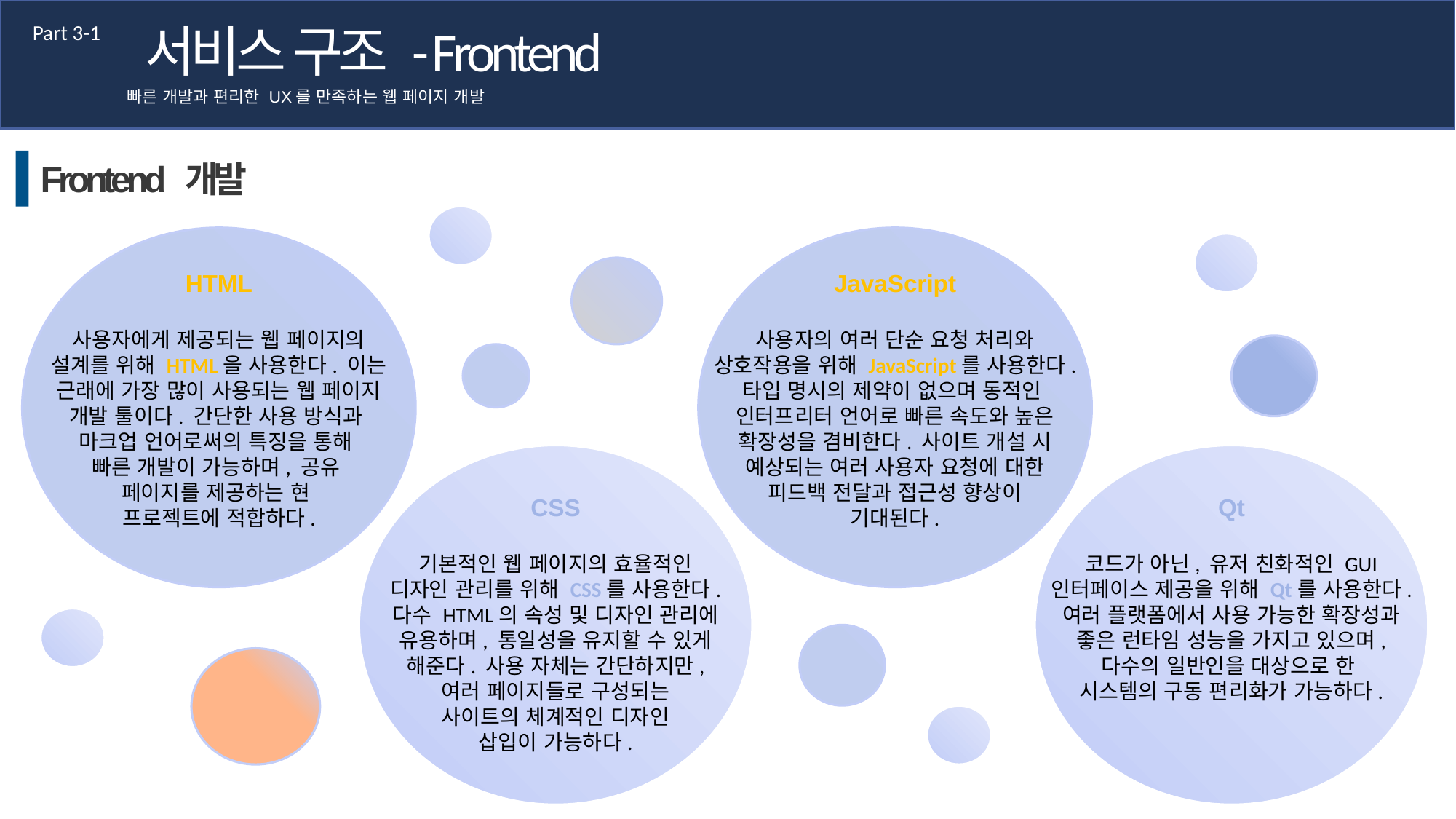

서비스 구조 - Frontend
Part 3-1
빠른 개발과 편리한 UX를 만족하는 웹 페이지 개발

Frontend 개발

HTML

사용자에게 제공되는 웹 페이지의
설계를 위해 HTML을 사용한다. 이는
근래에 가장 많이 사용되는 웹 페이지
개발 툴이다. 간단한 사용 방식과
마크업 언어로써의 특징을 통해
빠른 개발이 가능하며, 공유
페이지를 제공하는 현
프로젝트에 적합하다.
JavaScript

사용자의 여러 단순 요청 처리와
상호작용을 위해 JavaScript를 사용한다.
타입 명시의 제약이 없으며 동적인
인터프리터 언어로 빠른 속도와 높은
확장성을 겸비한다. 사이트 개설 시
예상되는 여러 사용자 요청에 대한
피드백 전달과 접근성 향상이
기대된다.

CSS

기본적인 웹 페이지의 효율적인
디자인 관리를 위해 CSS를 사용한다.
다수 HTML의 속성 및 디자인 관리에
유용하며, 통일성을 유지할 수 있게
해준다. 사용 자체는 간단하지만,
여러 페이지들로 구성되는
사이트의 체계적인 디자인
삽입이 가능하다.

Qt

코드가 아닌, 유저 친화적인 GUI
인터페이스 제공을 위해 Qt를 사용한다.
여러 플랫폼에서 사용 가능한 확장성과
좋은 런타임 성능을 가지고 있으며,
다수의 일반인을 대상으로 한
시스템의 구동 편리화가 가능하다.